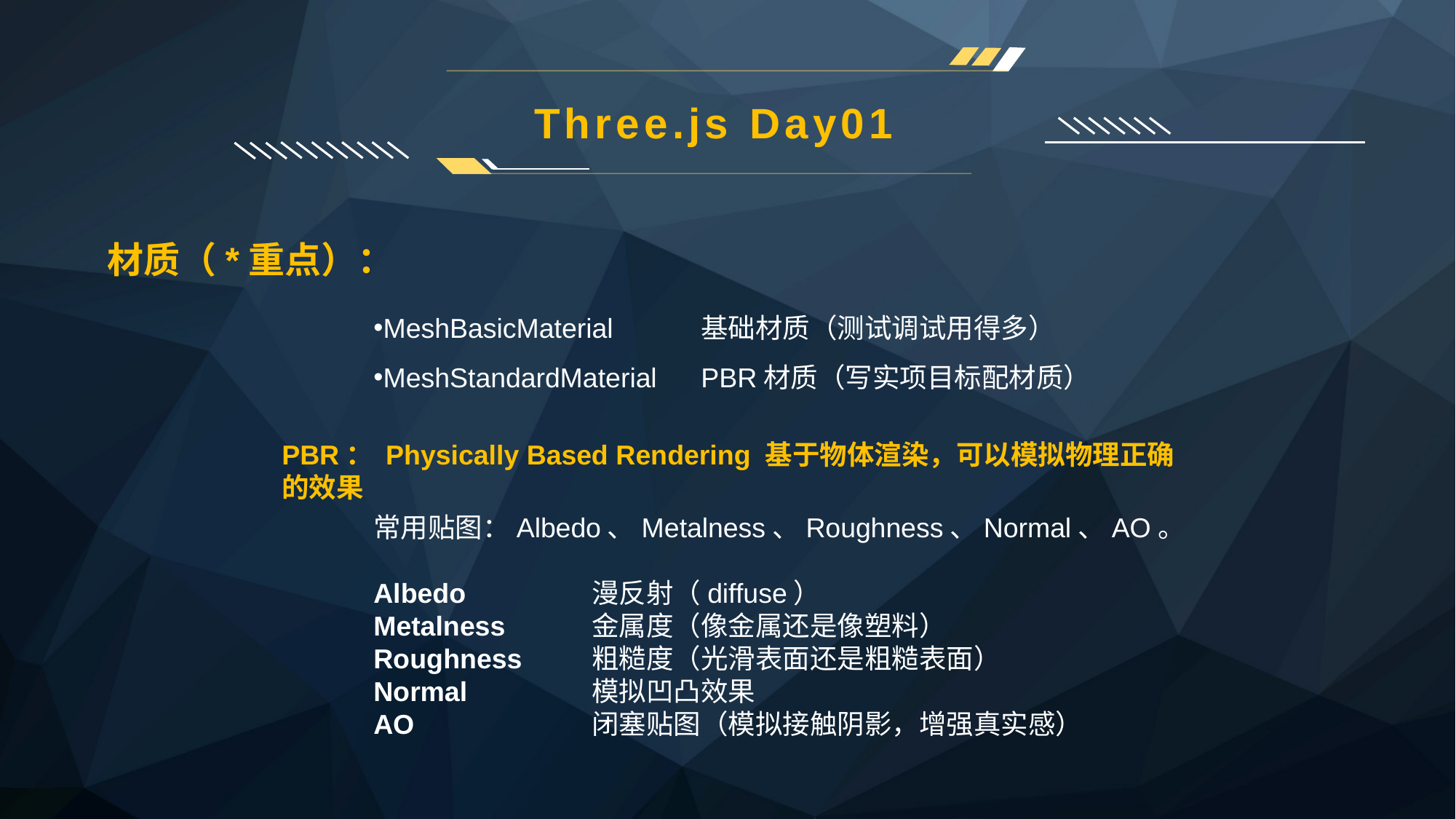

Three.js Day01

材质（*重点）：
MeshBasicMaterial	基础材质（测试调试用得多）
MeshStandardMaterial	PBR材质（写实项目标配材质）
PBR： Physically Based Rendering 基于物体渲染，可以模拟物理正确的效果
常用贴图：Albedo、Metalness、Roughness、Normal、AO。

Albedo		漫反射（diffuse）
Metalness	金属度（像金属还是像塑料）
Roughness	粗糙度（光滑表面还是粗糙表面）
Normal		模拟凹凸效果
AO		闭塞贴图（模拟接触阴影，增强真实感）